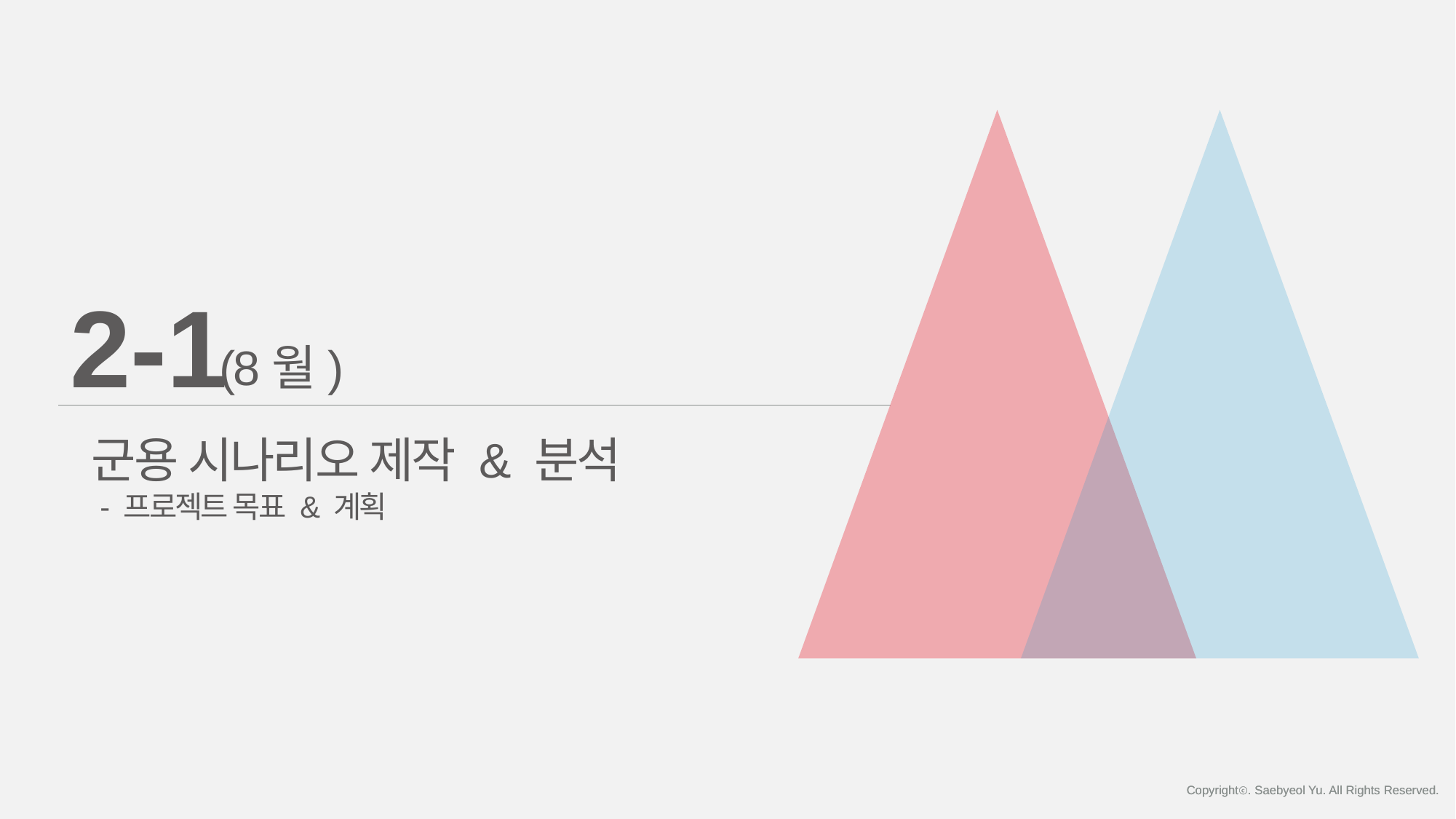

2-1
(8월)
군용 시나리오 제작 & 분석
 - 프로젝트 목표 & 계획
Copyrightⓒ. Saebyeol Yu. All Rights Reserved.